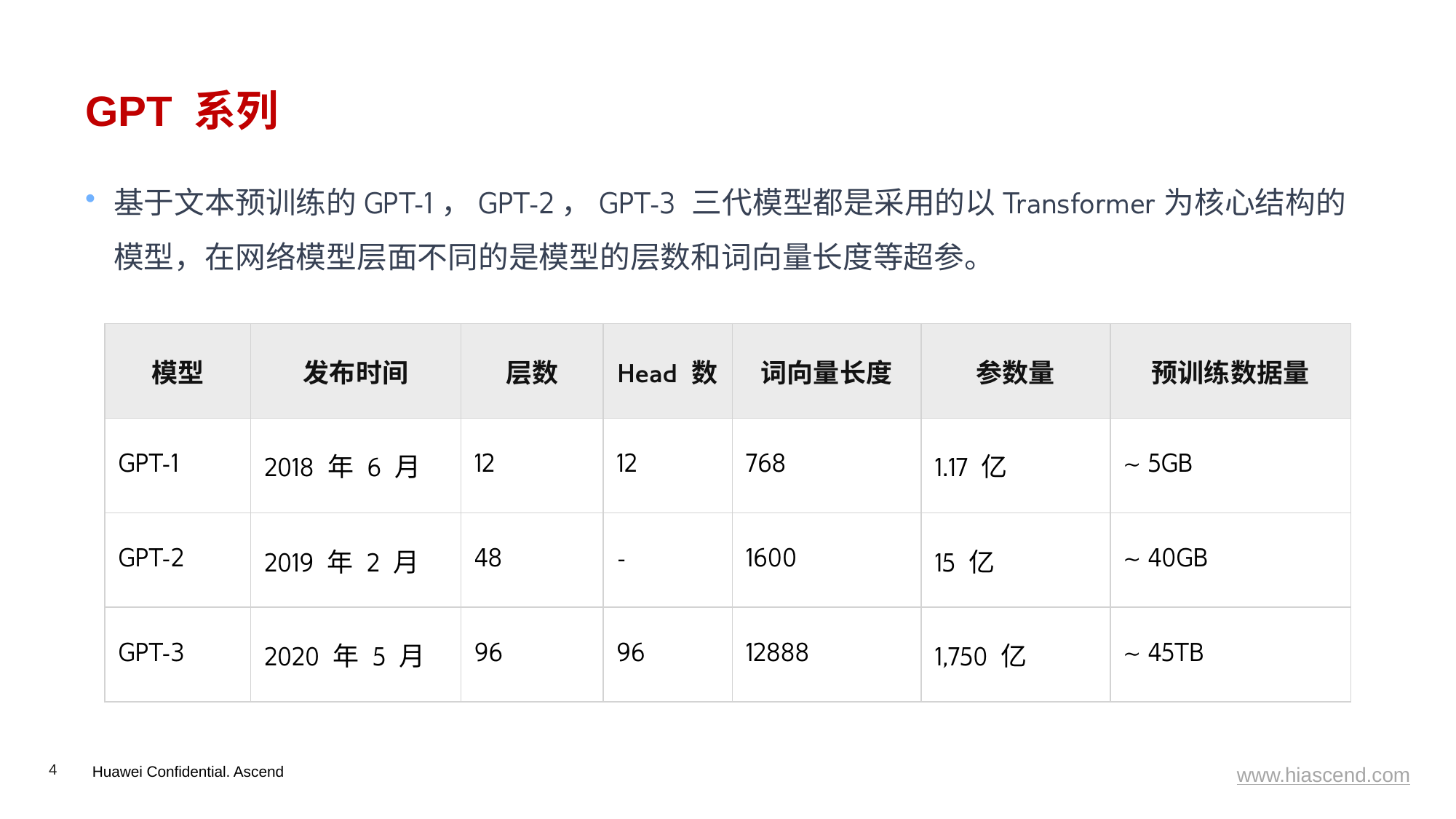

# GPT 系列
基于文本预训练的GPT-1，GPT-2，GPT-3 三代模型都是采用的以Transformer为核心结构的模型，在网络模型层面不同的是模型的层数和词向量长度等超参。
| 模型 | 发布时间 | 层数 | Head 数 | 词向量长度 | 参数量 | 预训练数据量 |
| --- | --- | --- | --- | --- | --- | --- |
| GPT-1 | 2018 年 6 月 | 12 | 12 | 768 | 1.17 亿 | ~ 5GB |
| GPT-2 | 2019 年 2 月 | 48 | - | 1600 | 15 亿 | ~ 40GB |
| GPT-3 | 2020 年 5 月 | 96 | 96 | 12888 | 1,750 亿 | ~ 45TB |